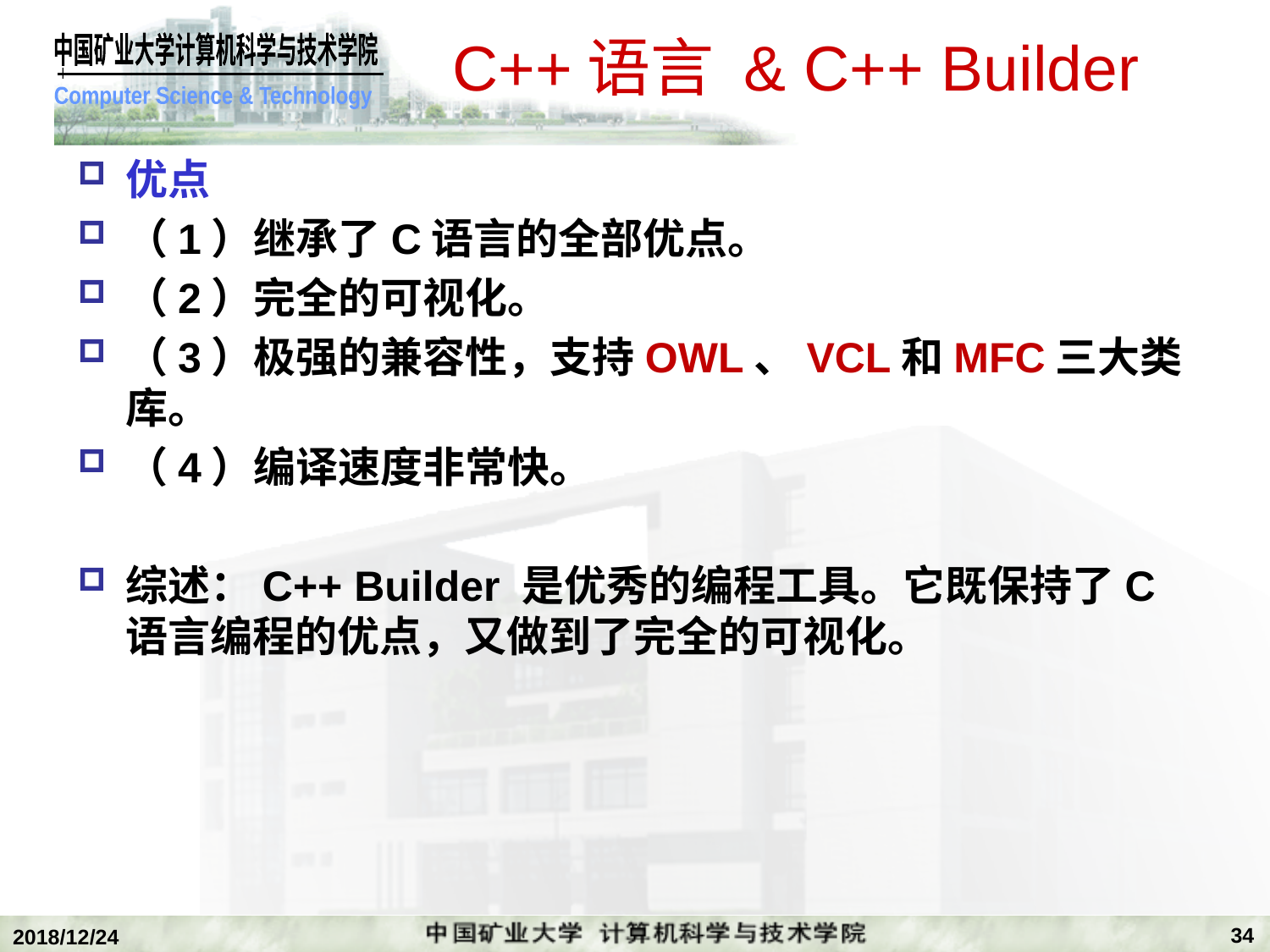

# C++语言 & C++ Builder
优点
（1）继承了C语言的全部优点。
（2）完全的可视化。
（3）极强的兼容性，支持OWL、VCL和MFC三大类库。
（4）编译速度非常快。

综述：C++ Builder 是优秀的编程工具。它既保持了C语言编程的优点，又做到了完全的可视化。
34
2018/12/24